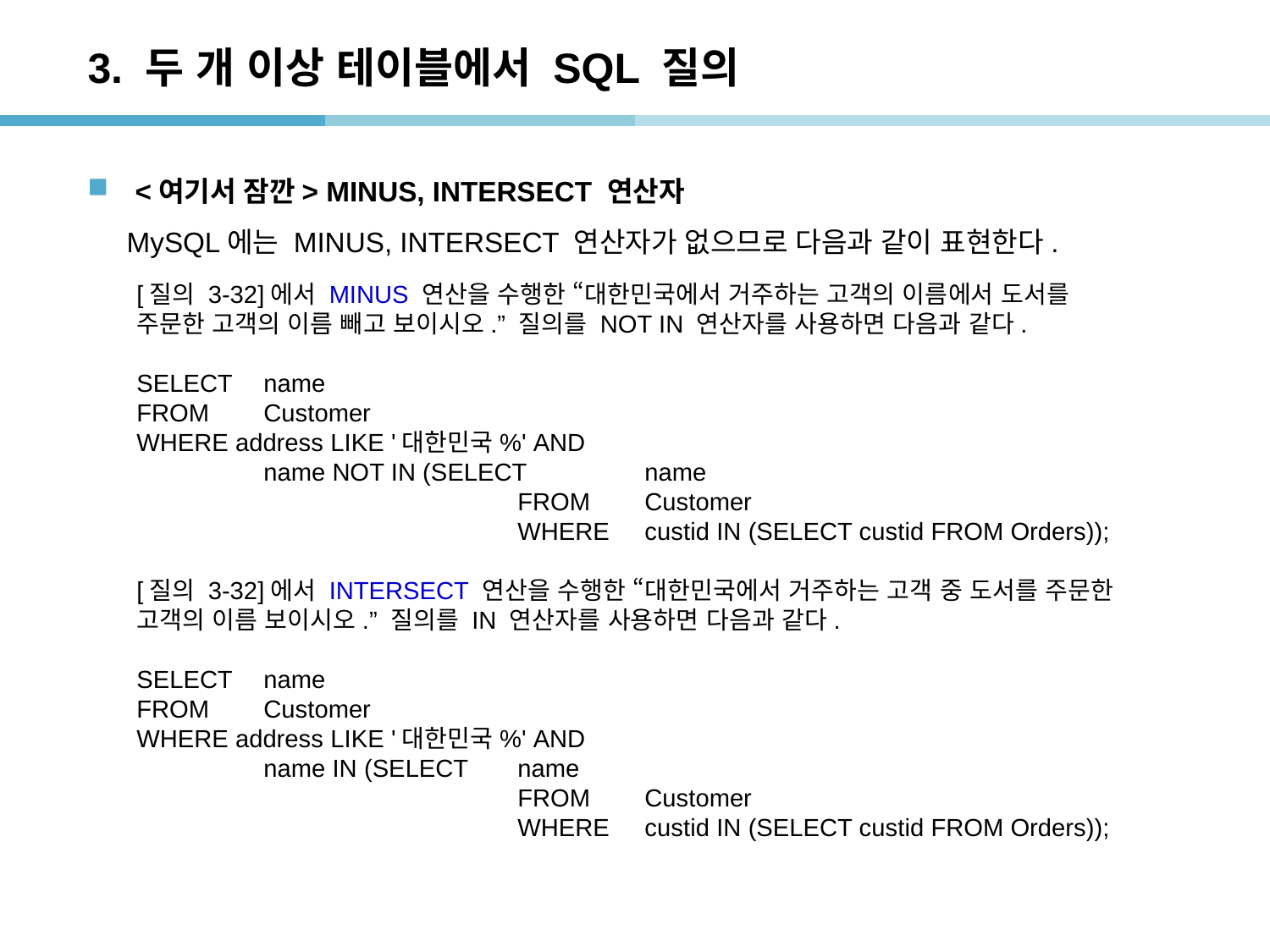

# 3. 두 개 이상 테이블에서 SQL 질의
<여기서 잠깐> MINUS, INTERSECT 연산자
     MySQL에는 MINUS, INTERSECT 연산자가 없으므로 다음과 같이 표현한다.
[질의 3-32]에서 MINUS 연산을 수행한 “대한민국에서 거주하는 고객의 이름에서 도서를 주문한 고객의 이름 빼고 보이시오.” 질의를 NOT IN 연산자를 사용하면 다음과 같다.

SELECT	name
FROM	Customer
WHERE address LIKE '대한민국%' AND
	name NOT IN (SELECT	name
			FROM	Customer
			WHERE	custid IN (SELECT custid FROM Orders));

[질의 3-32]에서 INTERSECT 연산을 수행한 “대한민국에서 거주하는 고객 중 도서를 주문한 고객의 이름 보이시오.” 질의를 IN 연산자를 사용하면 다음과 같다.

SELECT	name
FROM	Customer
WHERE address LIKE '대한민국%' AND
	name IN (SELECT	name
			FROM	Customer
			WHERE	custid IN (SELECT custid FROM Orders));